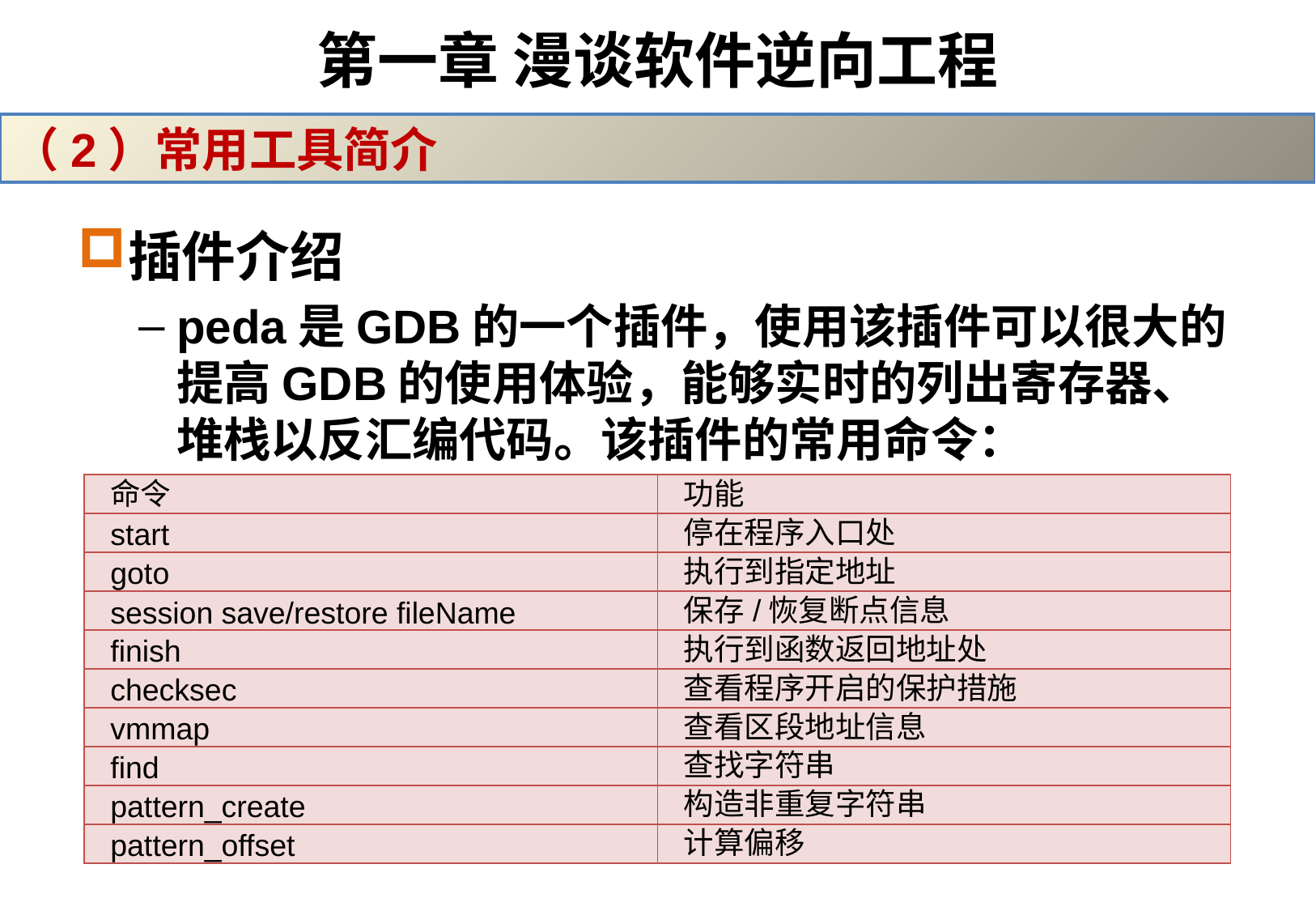

# 第一章 漫谈软件逆向工程
（2）常用工具简介
插件介绍
peda是GDB的一个插件，使用该插件可以很大的提高GDB的使用体验，能够实时的列出寄存器、堆栈以反汇编代码。该插件的常用命令：
| 命令 | 功能 |
| --- | --- |
| start | 停在程序入口处 |
| goto | 执行到指定地址 |
| session save/restore fileName | 保存/恢复断点信息 |
| finish | 执行到函数返回地址处 |
| checksec | 查看程序开启的保护措施 |
| vmmap | 查看区段地址信息 |
| find | 查找字符串 |
| pattern\_create | 构造非重复字符串 |
| pattern\_offset | 计算偏移 |